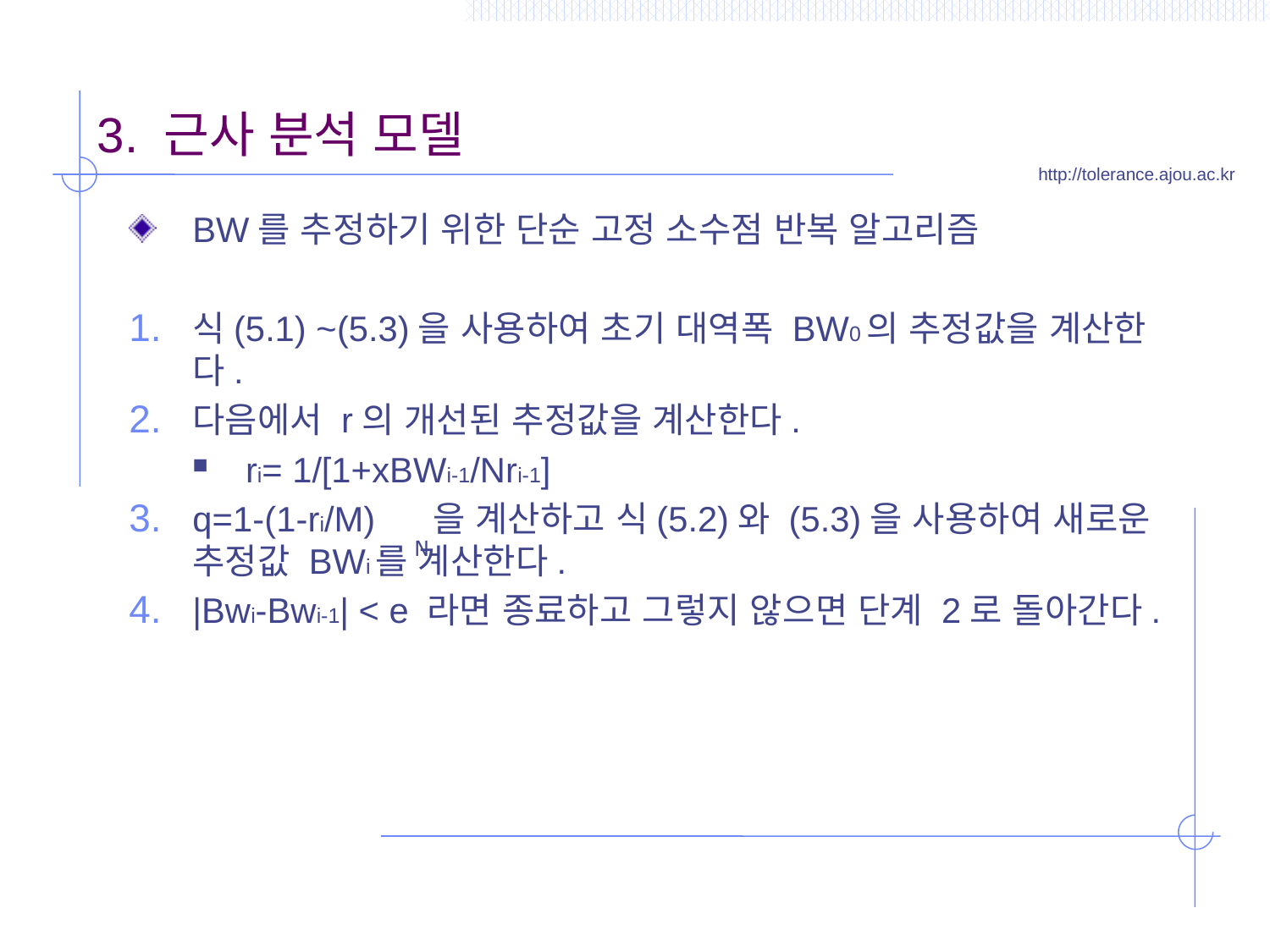

# 3. 근사 분석 모델
BW를 추정하기 위한 단순 고정 소수점 반복 알고리즘

식(5.1) ~(5.3)을 사용하여 초기 대역폭 BW0의 추정값을 계산한다.
다음에서 r의 개선된 추정값을 계산한다.
ri= 1/[1+xBWi-1/Nri-1]
q=1-(1-ri/M)     을 계산하고 식(5.2)와 (5.3)을 사용하여 새로운 추정값 BWi를 계산한다.
|Bwi-Bwi-1| < e 라면 종료하고 그렇지 않으면 단계 2로 돌아간다.

N